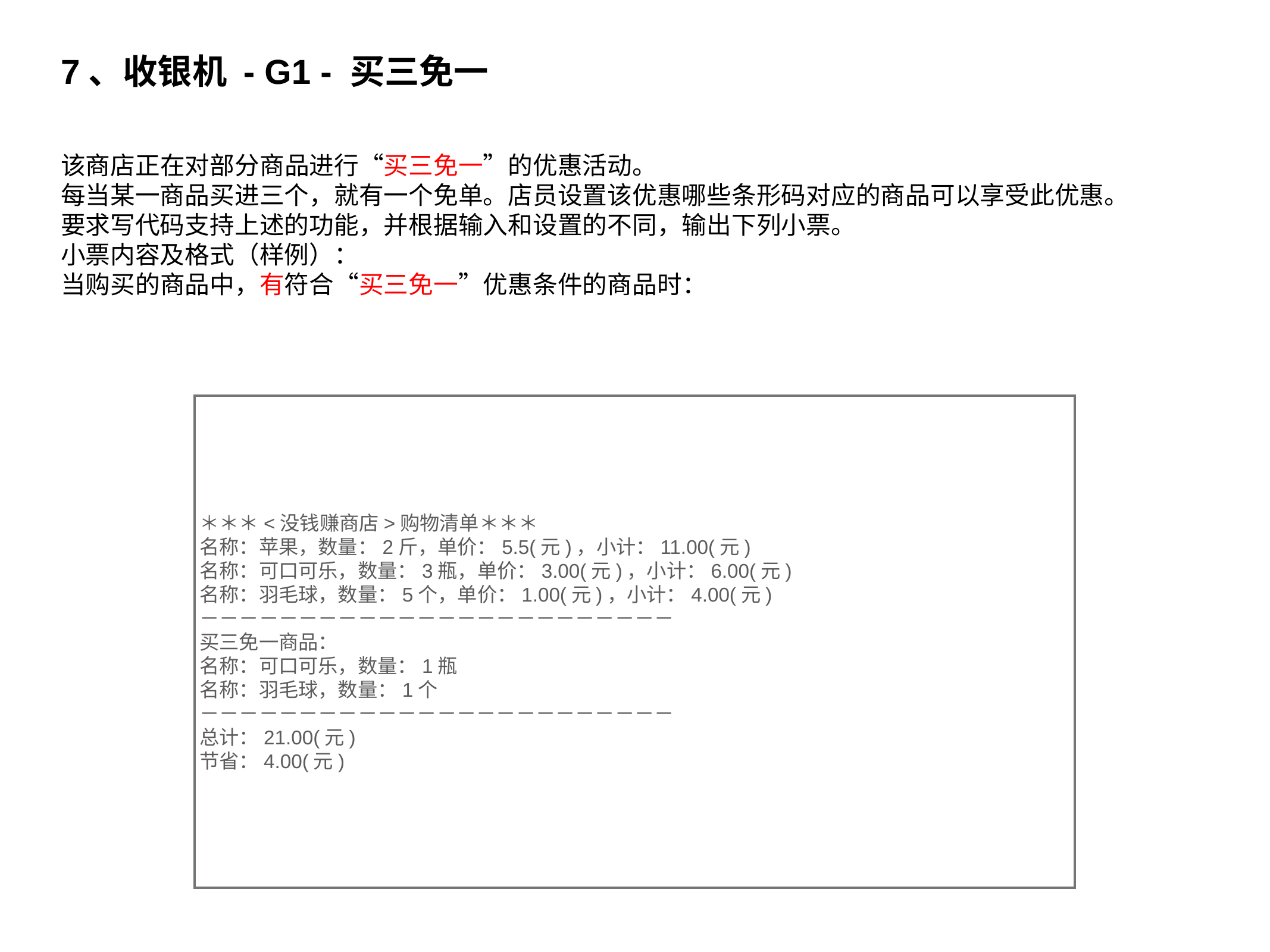

# 7、收银机 - G1 - 买三免一

该商店正在对部分商品进行“买三免一”的优惠活动。
每当某一商品买进三个，就有一个免单。店员设置该优惠哪些条形码对应的商品可以享受此优惠。
要求写代码支持上述的功能，并根据输入和设置的不同，输出下列小票。
小票内容及格式（样例）：
当购买的商品中，有符合“买三免一”优惠条件的商品时：
＊＊＊<没钱赚商店>购物清单＊＊＊
名称：苹果，数量：2斤，单价：5.5(元)，小计：11.00(元)
名称：可口可乐，数量：3瓶，单价：3.00(元)，小计：6.00(元)
名称：羽毛球，数量：5个，单价：1.00(元)，小计：4.00(元)
－－－－－－－－－－－－－－－－－－－－－－－－
买三免一商品：
名称：可口可乐，数量：1瓶
名称：羽毛球，数量：1个
－－－－－－－－－－－－－－－－－－－－－－－－
总计：21.00(元)
节省：4.00(元)